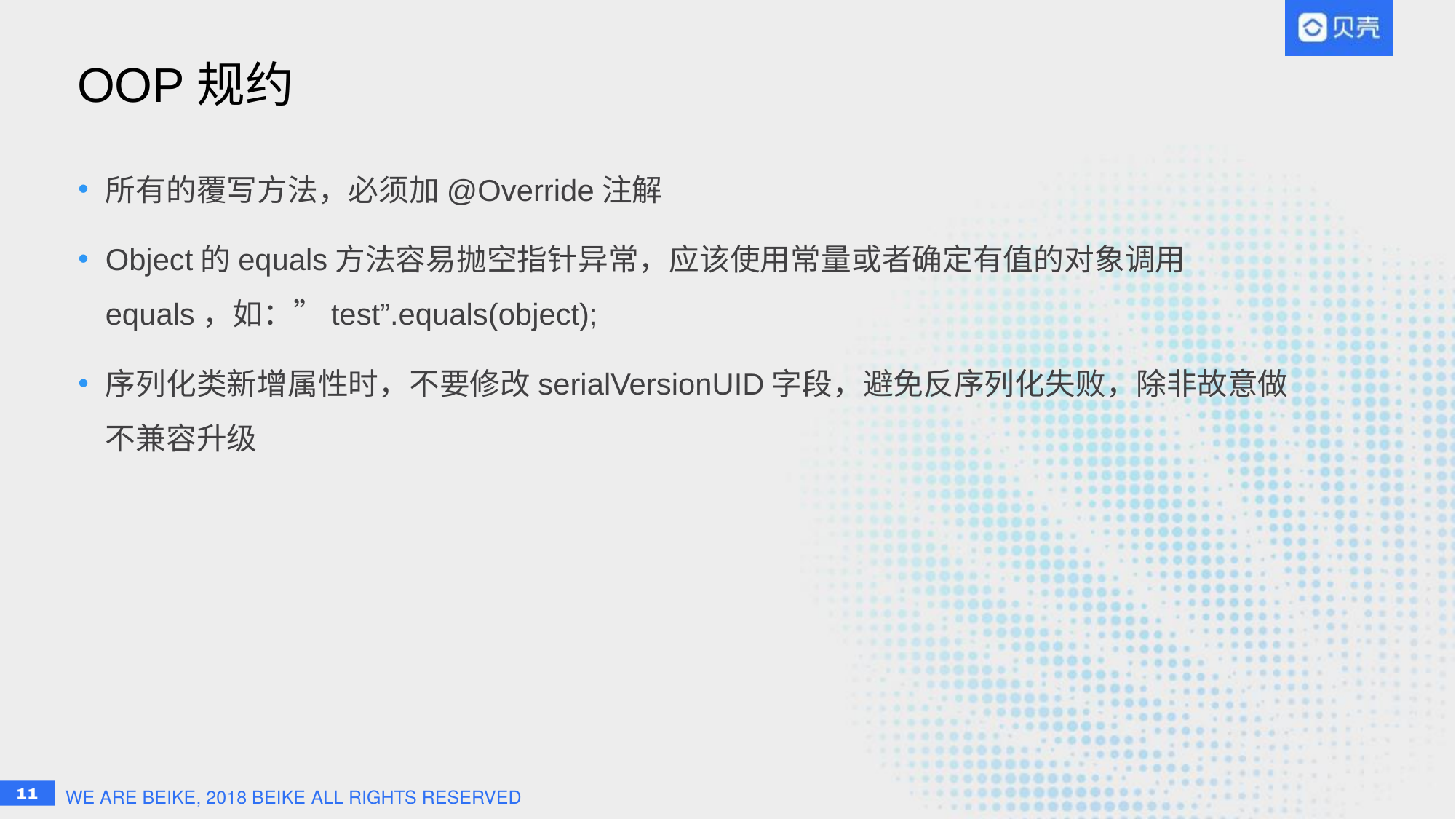

# OOP规约
所有的覆写方法，必须加@Override注解
Object的equals方法容易抛空指针异常，应该使用常量或者确定有值的对象调用equals，如：”test”.equals(object);
序列化类新增属性时，不要修改serialVersionUID字段，避免反序列化失败，除非故意做不兼容升级